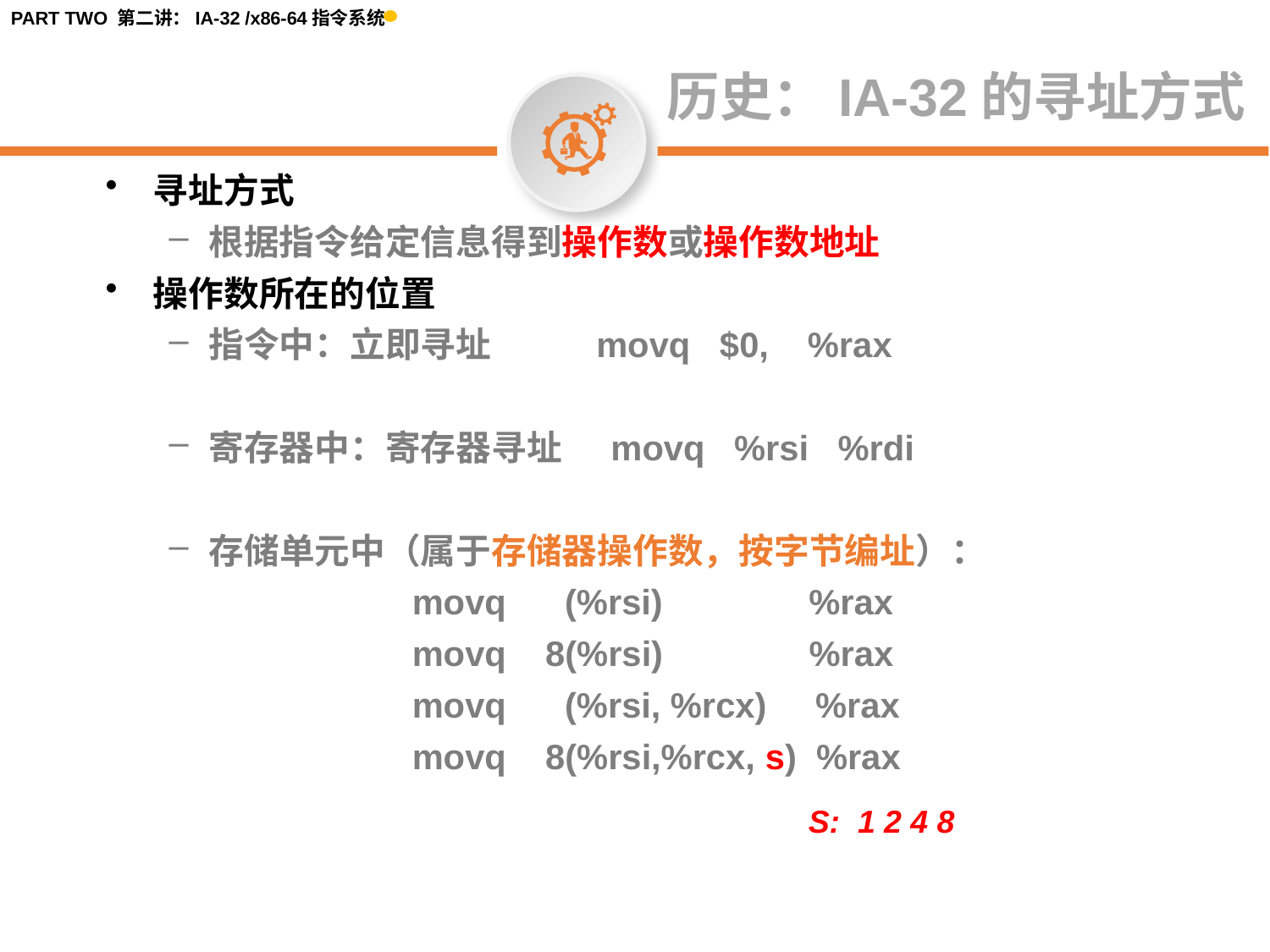

PART TWO 第二讲：IA-32 /x86-64指令系统

历史：IA-32的寻址方式

寻址方式
根据指令给定信息得到操作数或操作数地址
操作数所在的位置
指令中：立即寻址            movq   $0,    %rax

寄存器中：寄存器寻址     movq   %rsi   %rdi

存储单元中（属于存储器操作数，按字节编址）：
                         movq      (%rsi)               %rax
                         movq    8(%rsi)               %rax
                         movq      (%rsi, %rcx)     %rax
                         movq    8(%rsi,%rcx, s)  %rax

S:  1 2 4 8